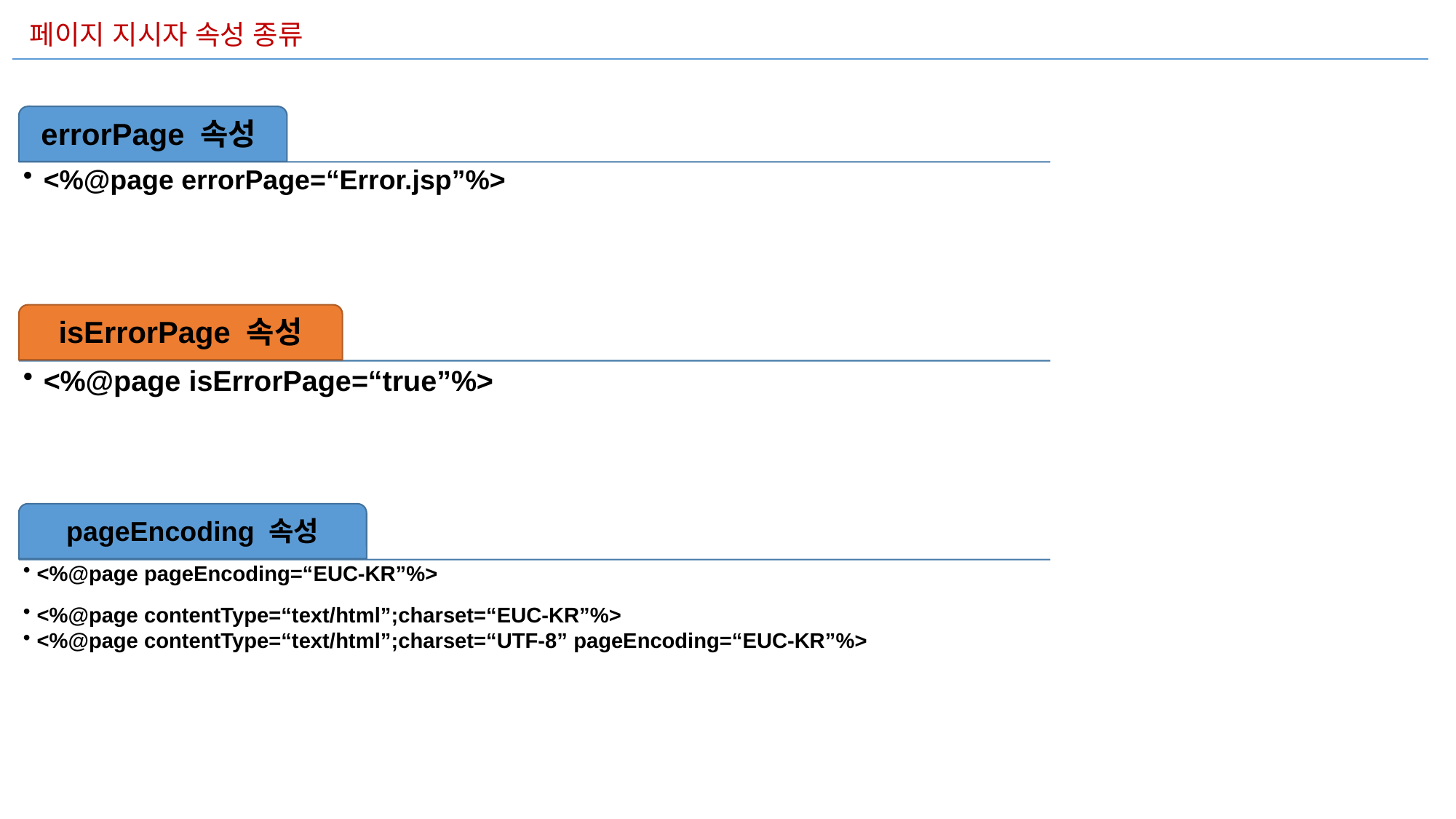

페이지 지시자 속성 종류

errorPage 속성
<%@page errorPage=“Error.jsp”%>

isErrorPage 속성
<%@page isErrorPage=“true”%>

pageEncoding 속성
<%@page pageEncoding=“EUC-KR”%>
<%@page contentType=“text/html”;charset=“EUC-KR”%>
<%@page contentType=“text/html”;charset=“UTF-8” pageEncoding=“EUC-KR”%>